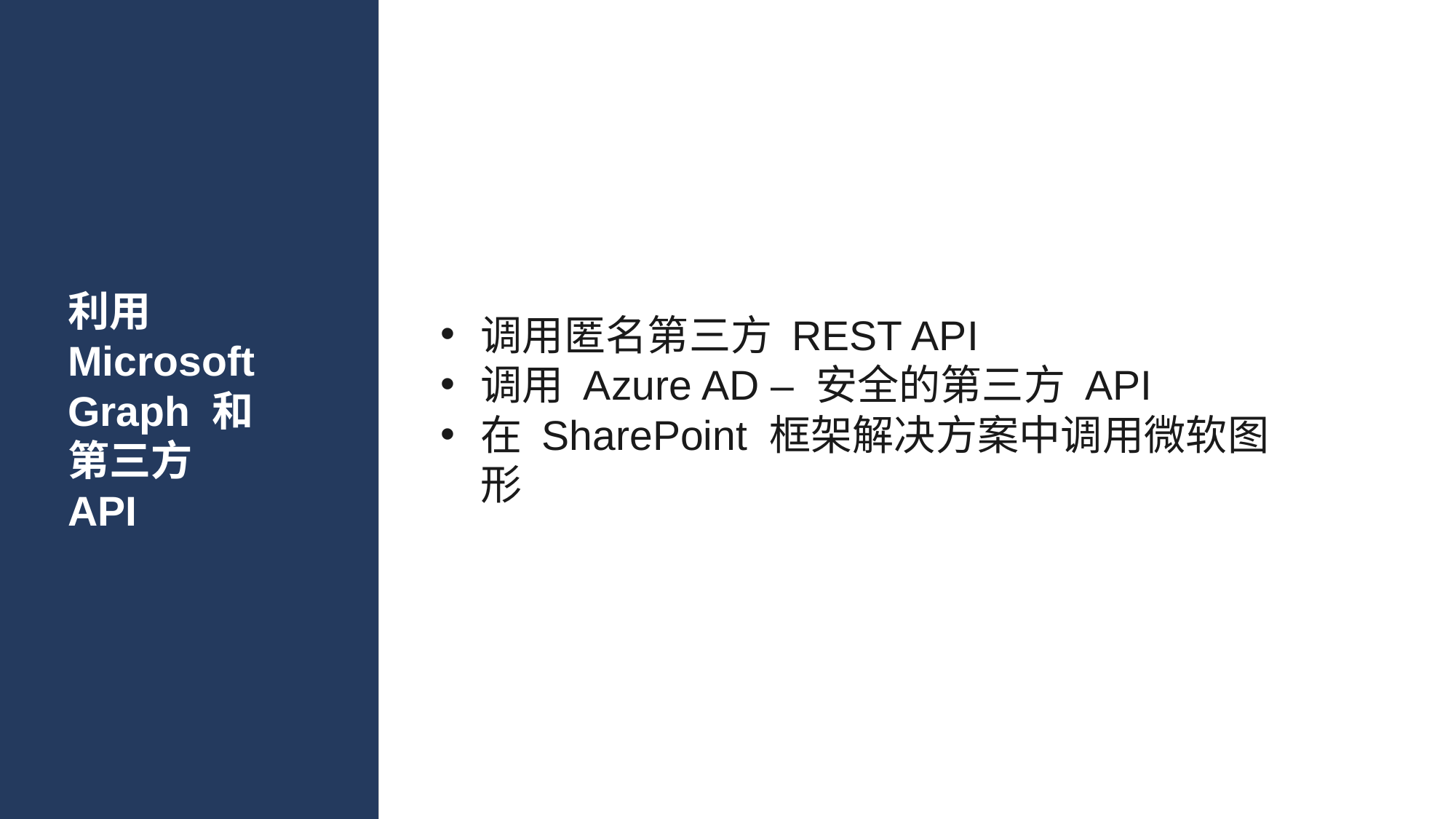

# 利用 Microsoft Graph 和第三方 API
调用匿名第三方 REST API
调用 Azure AD – 安全的第三方 API
在 SharePoint 框架解决方案中调用微软图形